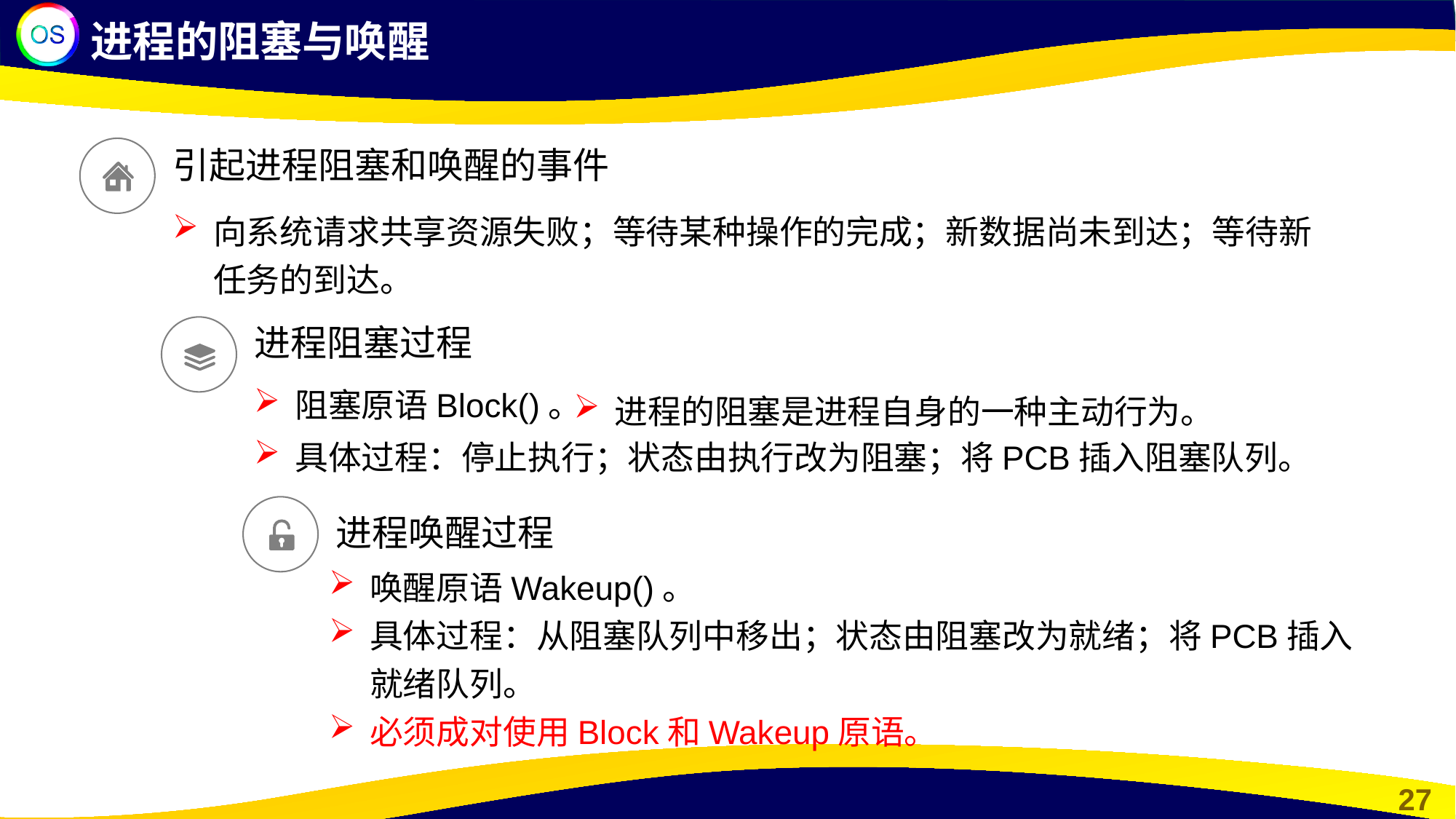

进程的阻塞与唤醒

引起进程阻塞和唤醒的事件

向系统请求共享资源失败；等待某种操作的完成；新数据尚未到达；等待新任务的到达。

进程阻塞过程

阻塞原语Block()。
进程的阻塞是进程自身的一种主动行为。
具体过程：停止执行；状态由执行改为阻塞；将PCB插入阻塞队列。

进程唤醒过程

唤醒原语Wakeup()。
具体过程：从阻塞队列中移出；状态由阻塞改为就绪；将PCB插入就绪队列。
必须成对使用Block和Wakeup原语。